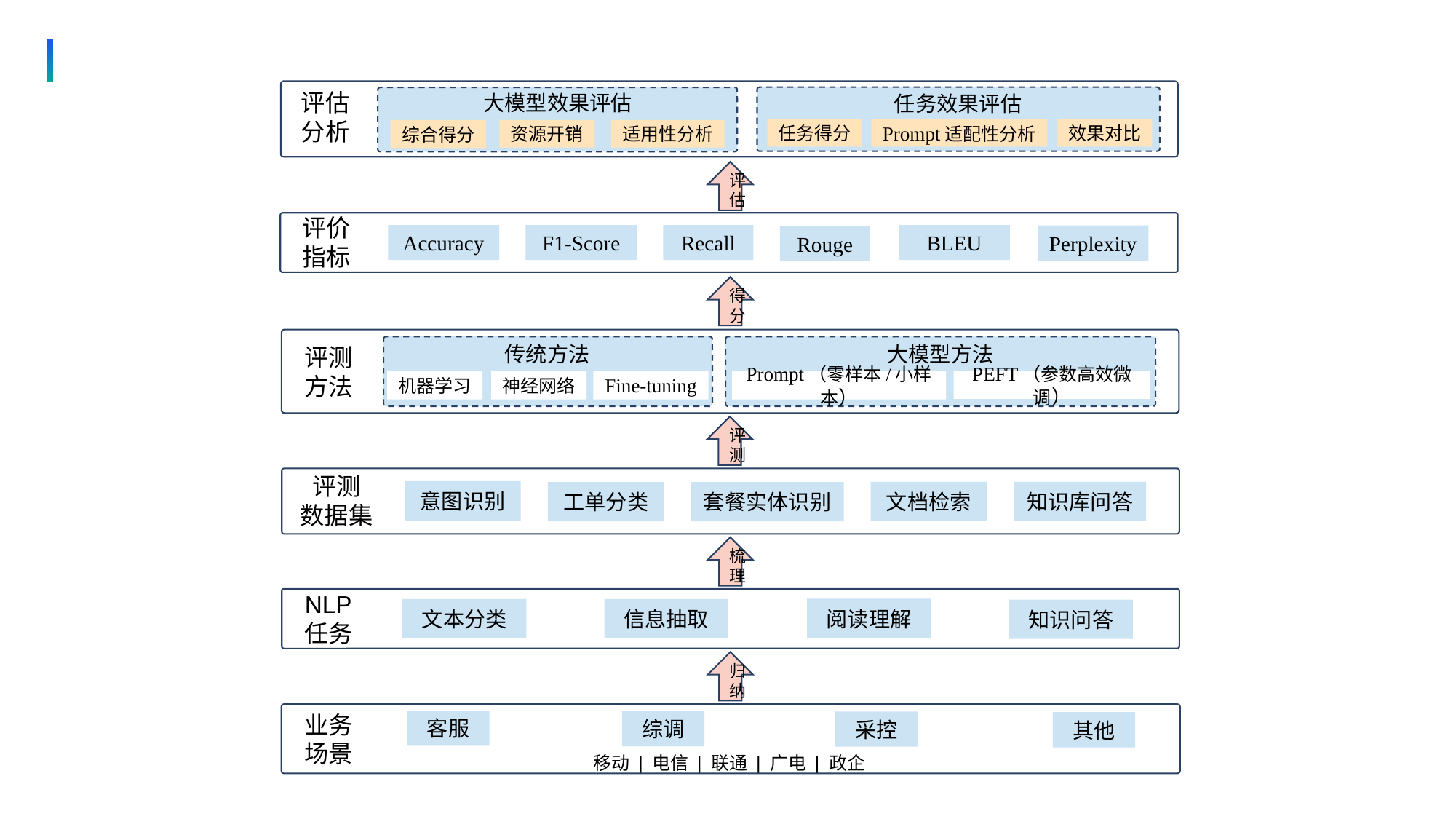

评估
分析
大模型效果评估

综合得分
适用性分析
资源开销
任务效果评估

任务得分
效果对比
Prompt适配性分析
评估
评价
指标

Accuracy
Recall
BLEU
F1-Score
Perplexity
Rouge
得分

评测
方法
传统方法

机器学习
Fine-tuning
神经网络
大模型方法

PEFT（参数高效微调）
Prompt（零样本/小样本）
评测
评测
数据集

意图识别
文档检索
知识库问答
工单分类
套餐实体识别
梳理
NLP
任务

阅读理解
文本分类
信息抽取
知识问答
归纳
业务
场景

客服
综调
采控
其他
移动 | 电信 | 联通 | 广电 | 政企